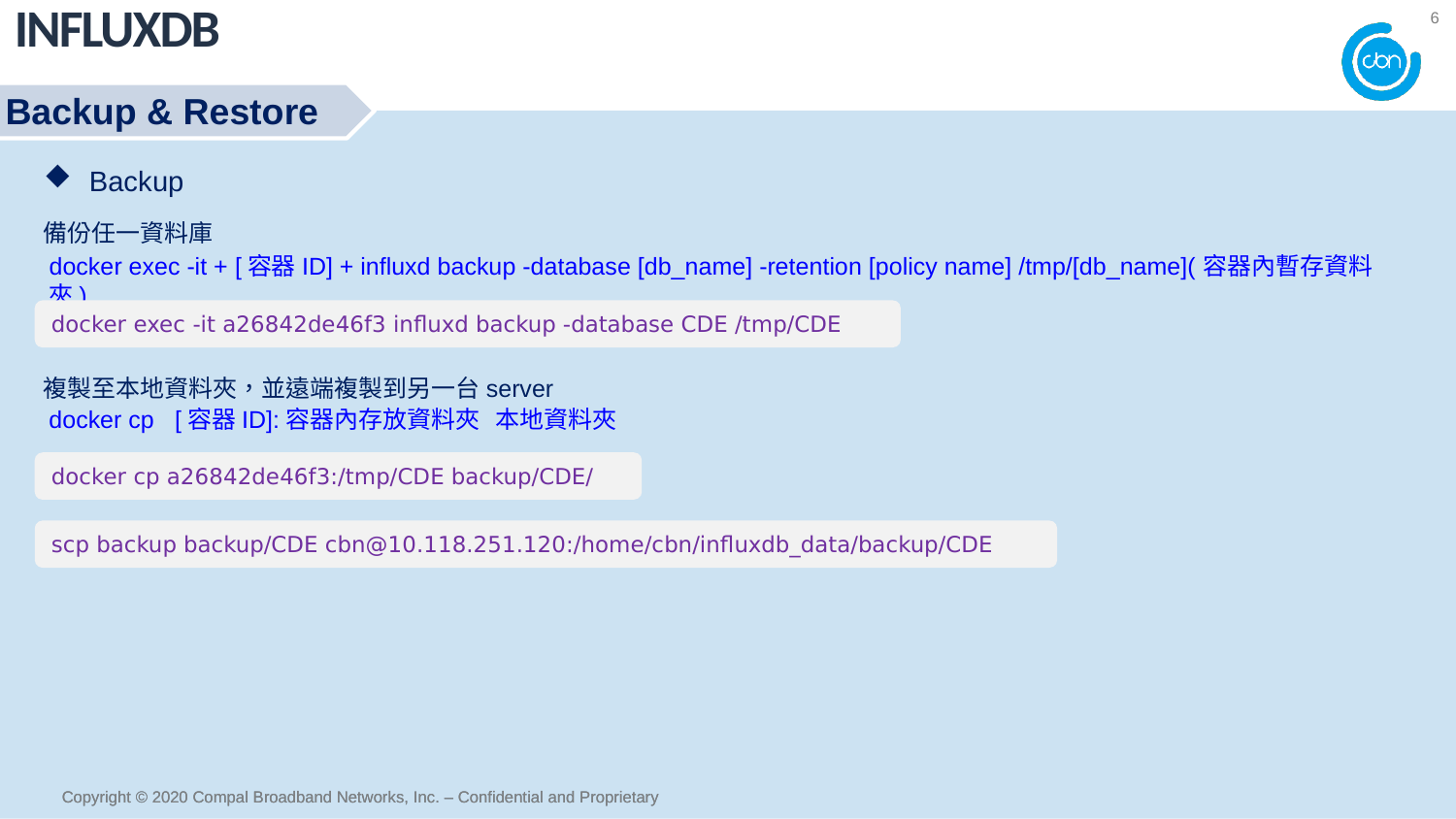

Influxdb
6
Backup & Restore
Backup
備份任一資料庫
docker exec -it + [容器ID] + influxd backup -database [db_name] -retention [policy name] /tmp/[db_name](容器內暫存資料夾)
docker exec -it a26842de46f3 influxd backup -database CDE /tmp/CDE
複製至本地資料夾，並遠端複製到另一台server
docker cp   [容器ID]:容器內存放資料夾   本地資料夾
docker cp a26842de46f3:/tmp/CDE backup/CDE/
scp backup backup/CDE cbn@10.118.251.120:/home/cbn/influxdb_data/backup/CDE